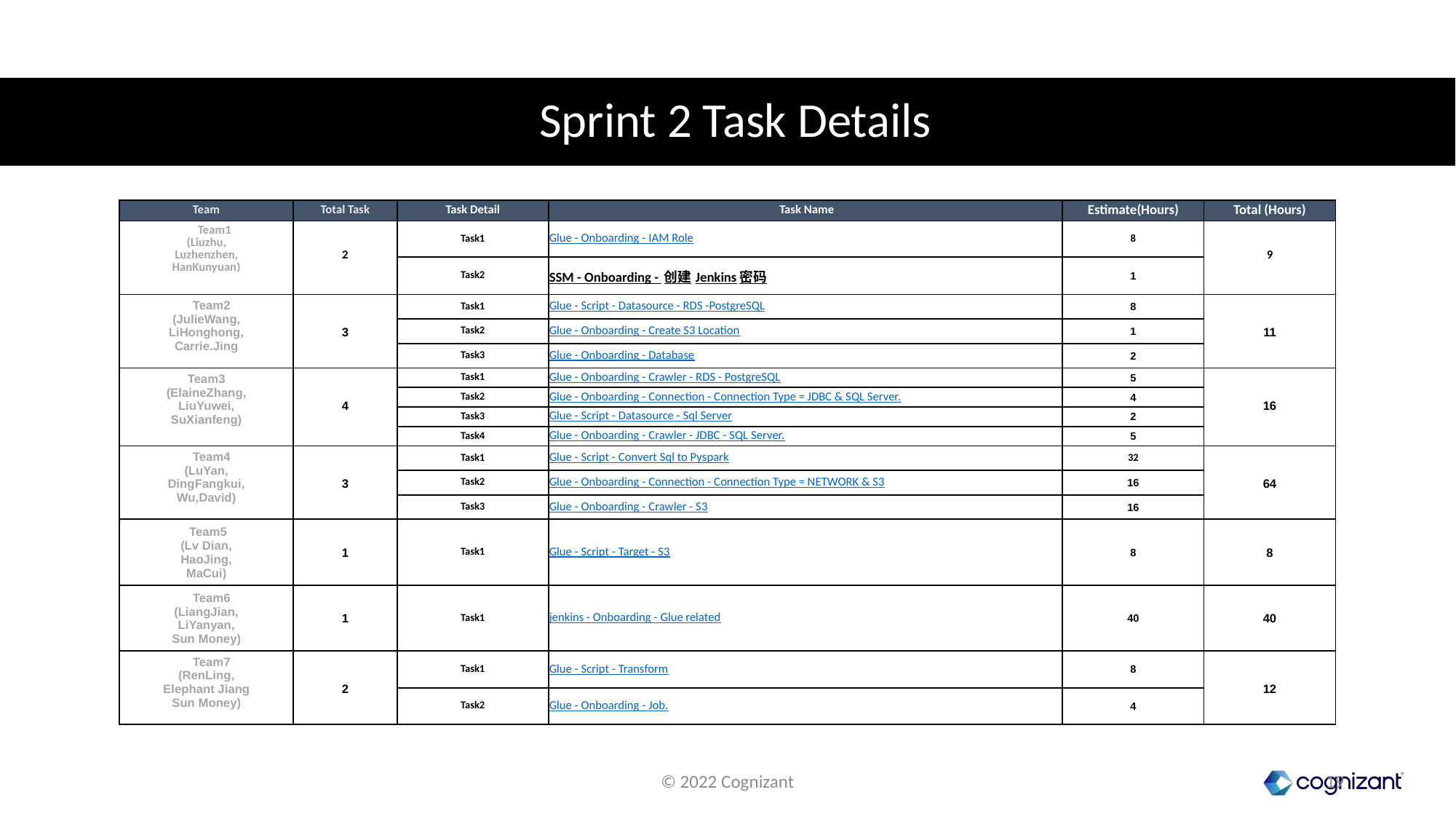

# Sprint 2 Task Details

| Team | Total Task | Task Detail | Task Name | Estimate(Hours) | Total (Hours) |
| --- | --- | --- | --- | --- | --- |
| Team1 (Liuzhu, Luzhenzhen, HanKunyuan) | 2 | Task1 | Glue - Onboarding - IAM Role | 8 | 9 |
|  |  | Task2 | SSM - Onboarding - 创建Jenkins密码 | 1 |  |
| Team2 (JulieWang, LiHonghong, Carrie.Jing | 3 | Task1 | Glue - Script - Datasource - RDS -PostgreSQL | 8 | 11 |
|  |  | Task2 | Glue - Onboarding - Create S3 Location | 1 |  |
|  |  | Task3 | Glue - Onboarding - Database | 2 |  |
| Team3 (ElaineZhang, LiuYuwei, SuXianfeng) | 4 | Task1 | Glue - Onboarding - Crawler - RDS - PostgreSQL | 5 | 16 |
|  |  | Task2 | Glue - Onboarding - Connection - Connection Type = JDBC & SQL Server. | 4 |  |
|  |  | Task3 | Glue - Script - Datasource - Sql Server | 2 |  |
|  |  | Task4 | Glue - Onboarding - Crawler - JDBC - SQL Server. | 5 |  |
| Team4 (LuYan, DingFangkui, Wu,David) | 3 | Task1 | Glue - Script - Convert Sql to Pyspark | 32 | 64 |
|  |  | Task2 | Glue - Onboarding - Connection - Connection Type = NETWORK & S3 | 16 |  |
|  |  | Task3 | Glue - Onboarding - Crawler - S3 | 16 |  |
| Team5 (Lv Dian, HaoJing, MaCui) | 1 | Task1 | Glue - Script - Target - S3 | 8 | 8 |
| Team6 (LiangJian, LiYanyan, Sun Money) | 1 | Task1 | jenkins - Onboarding - Glue related | 40 | 40 |
| Team7 (RenLing, Elephant Jiang Sun Money) | 2 | Task1 | Glue - Script - Transform | 8 | 12 |
|  |  | Task2 | Glue - Onboarding - Job. | 4 |  |
© 2022 Cognizant
19